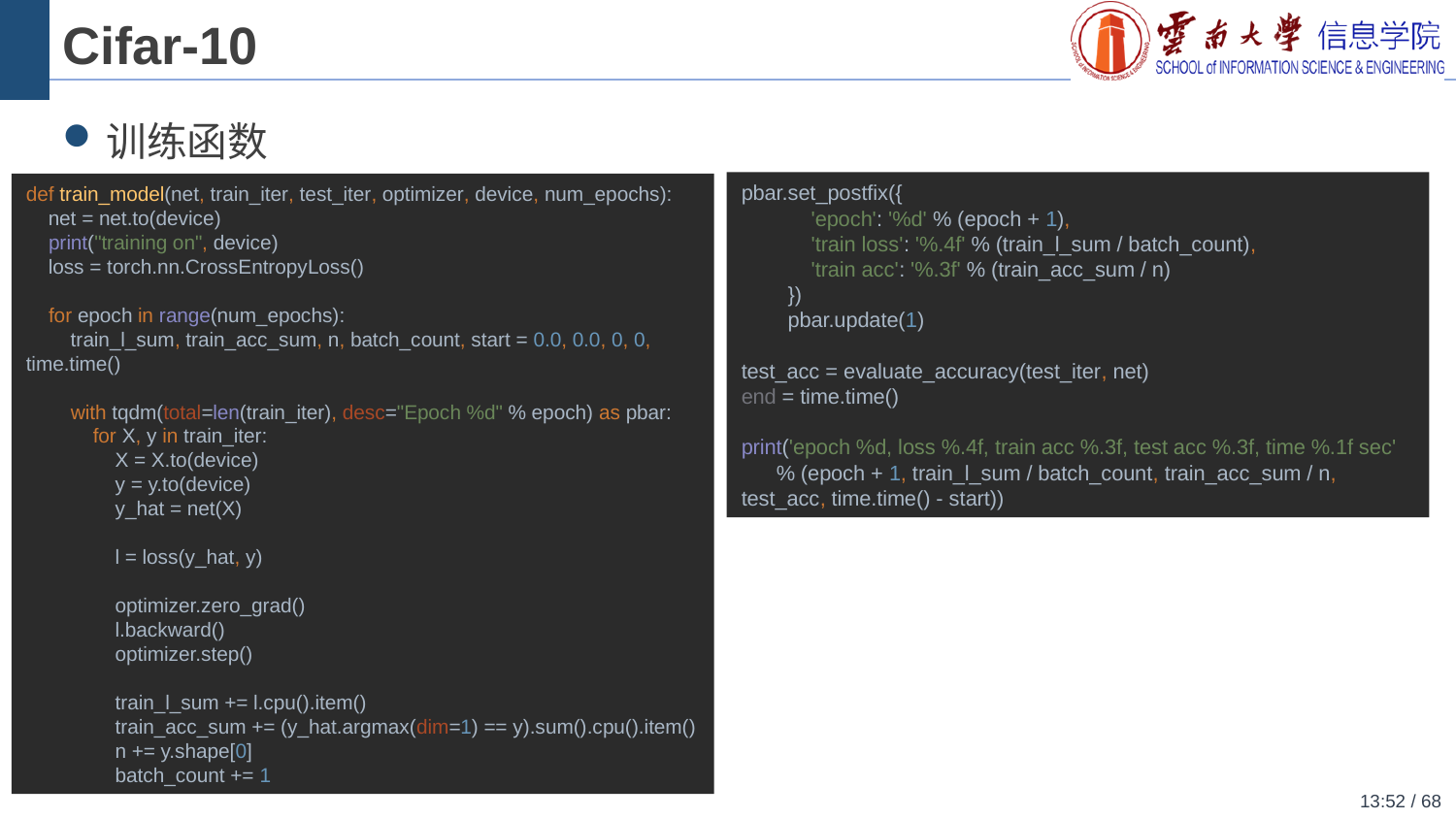

# Cifar-10
训练函数
def train_model(net, train_iter, test_iter, optimizer, device, num_epochs):
    net = net.to(device)
    print("training on", device)
    loss = torch.nn.CrossEntropyLoss()
    for epoch in range(num_epochs):
        train_l_sum, train_acc_sum, n, batch_count, start = 0.0, 0.0, 0, 0, time.time()
        with tqdm(total=len(train_iter), desc="Epoch %d" % epoch) as pbar:
            for X, y in train_iter:
                X = X.to(device)
                y = y.to(device)
                y_hat = net(X)
                l = loss(y_hat, y)
                optimizer.zero_grad()
                l.backward()
                optimizer.step()
                train_l_sum += l.cpu().item()
                train_acc_sum += (y_hat.argmax(dim=1) == y).sum().cpu().item()
                n += y.shape[0]
                batch_count += 1
pbar.set_postfix({
            'epoch': '%d' % (epoch + 1),
            'train loss': '%.4f' % (train_l_sum / batch_count),
            'train acc': '%.3f' % (train_acc_sum / n)
        })
        pbar.update(1)
test_acc = evaluate_accuracy(test_iter, net)
end = time.time()
print('epoch %d, loss %.4f, train acc %.3f, test acc %.3f, time %.1f sec'
      % (epoch + 1, train_l_sum / batch_count, train_acc_sum / n, test_acc, time.time() - start))